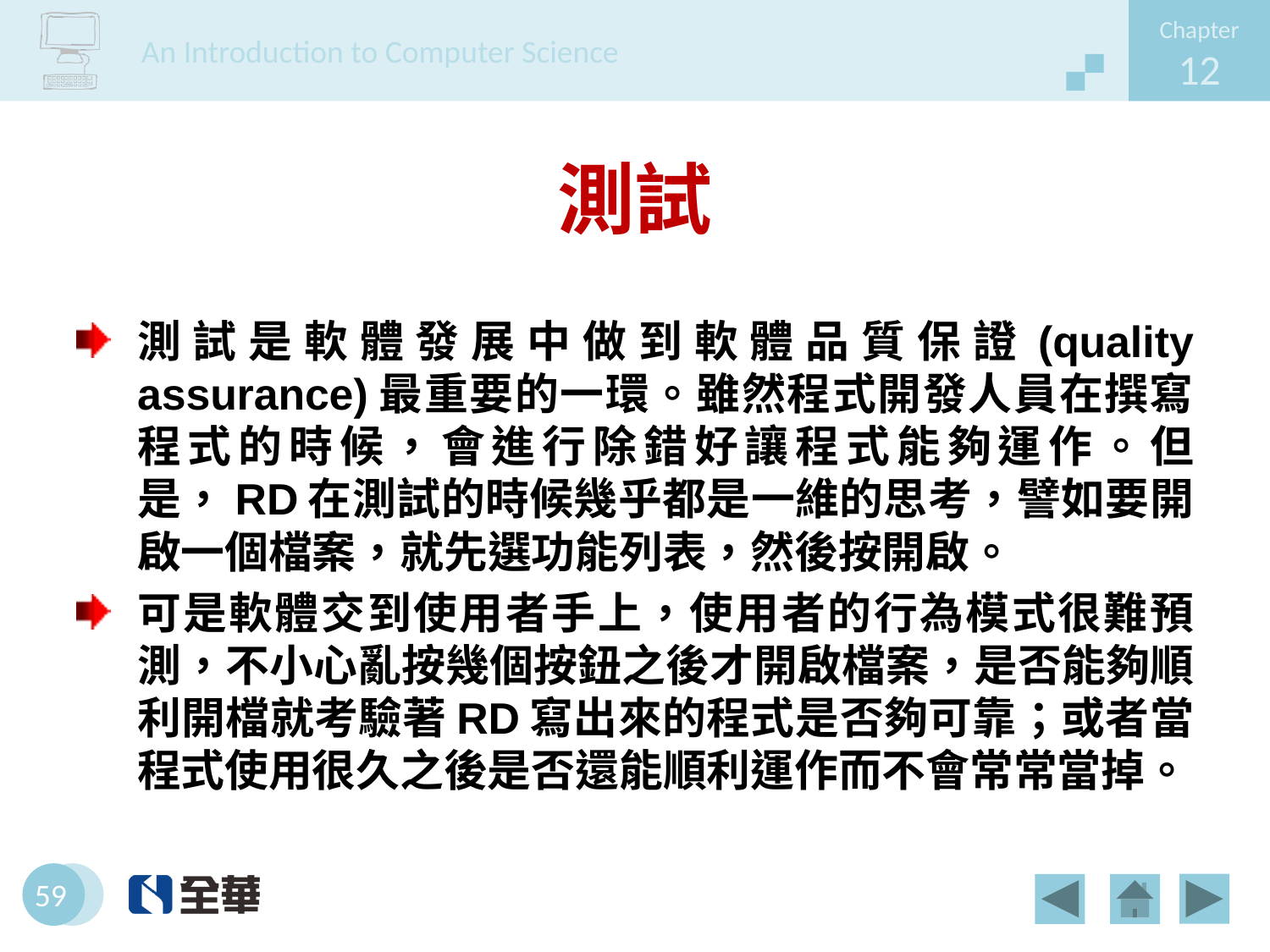

# 測試
測試是軟體發展中做到軟體品質保證(quality assurance)最重要的一環。雖然程式開發人員在撰寫程式的時候，會進行除錯好讓程式能夠運作。但是，RD在測試的時候幾乎都是一維的思考，譬如要開啟一個檔案，就先選功能列表，然後按開啟。
可是軟體交到使用者手上，使用者的行為模式很難預測，不小心亂按幾個按鈕之後才開啟檔案，是否能夠順利開檔就考驗著RD寫出來的程式是否夠可靠；或者當程式使用很久之後是否還能順利運作而不會常常當掉。